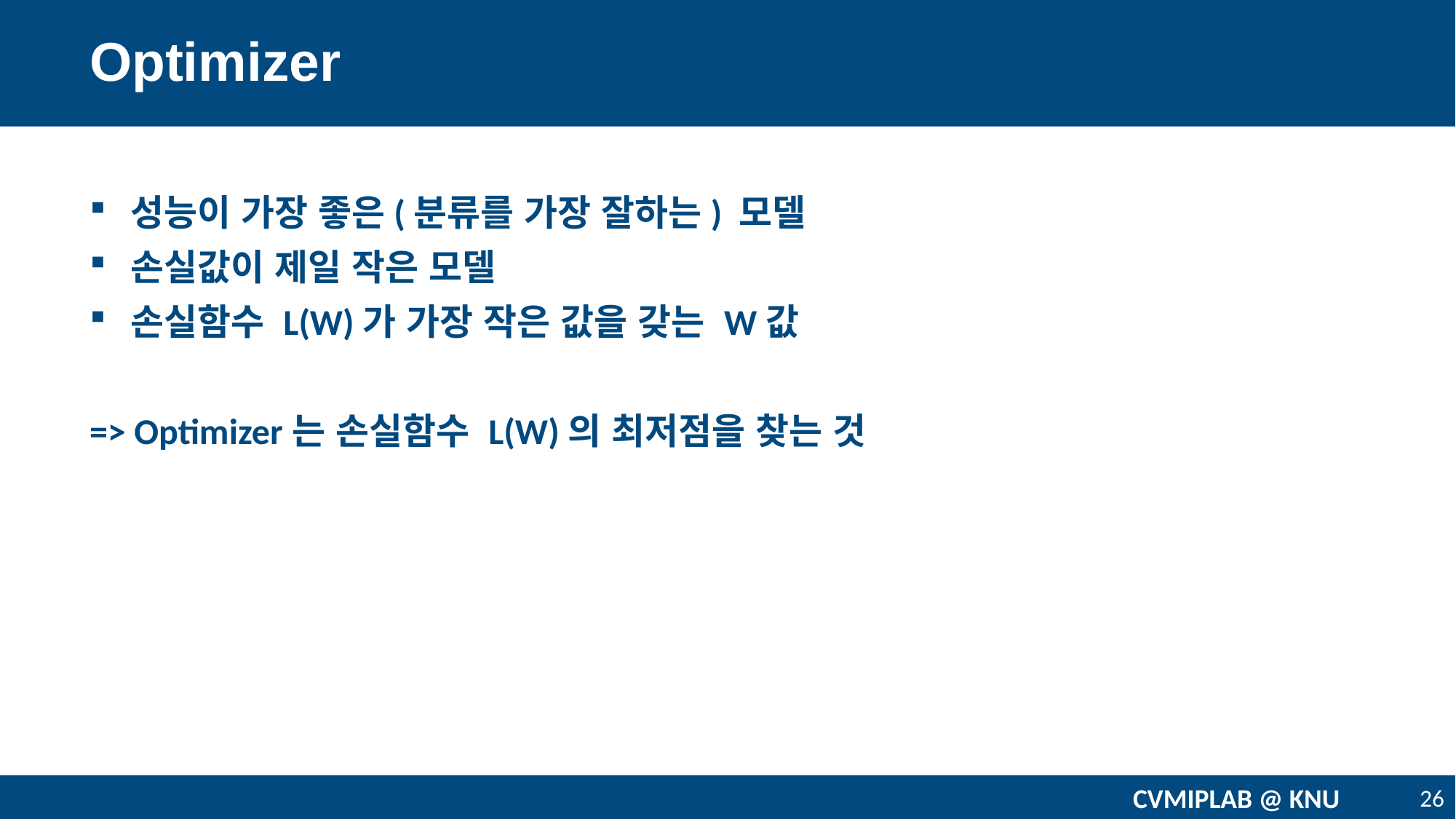

# Optimizer
성능이 가장 좋은(분류를 가장 잘하는) 모델
손실값이 제일 작은 모델
손실함수 L(W)가 가장 작은 값을 갖는 W값

=> Optimizer는 손실함수 L(W)의 최저점을 찾는 것

CVMIPLAB @ KNU
26